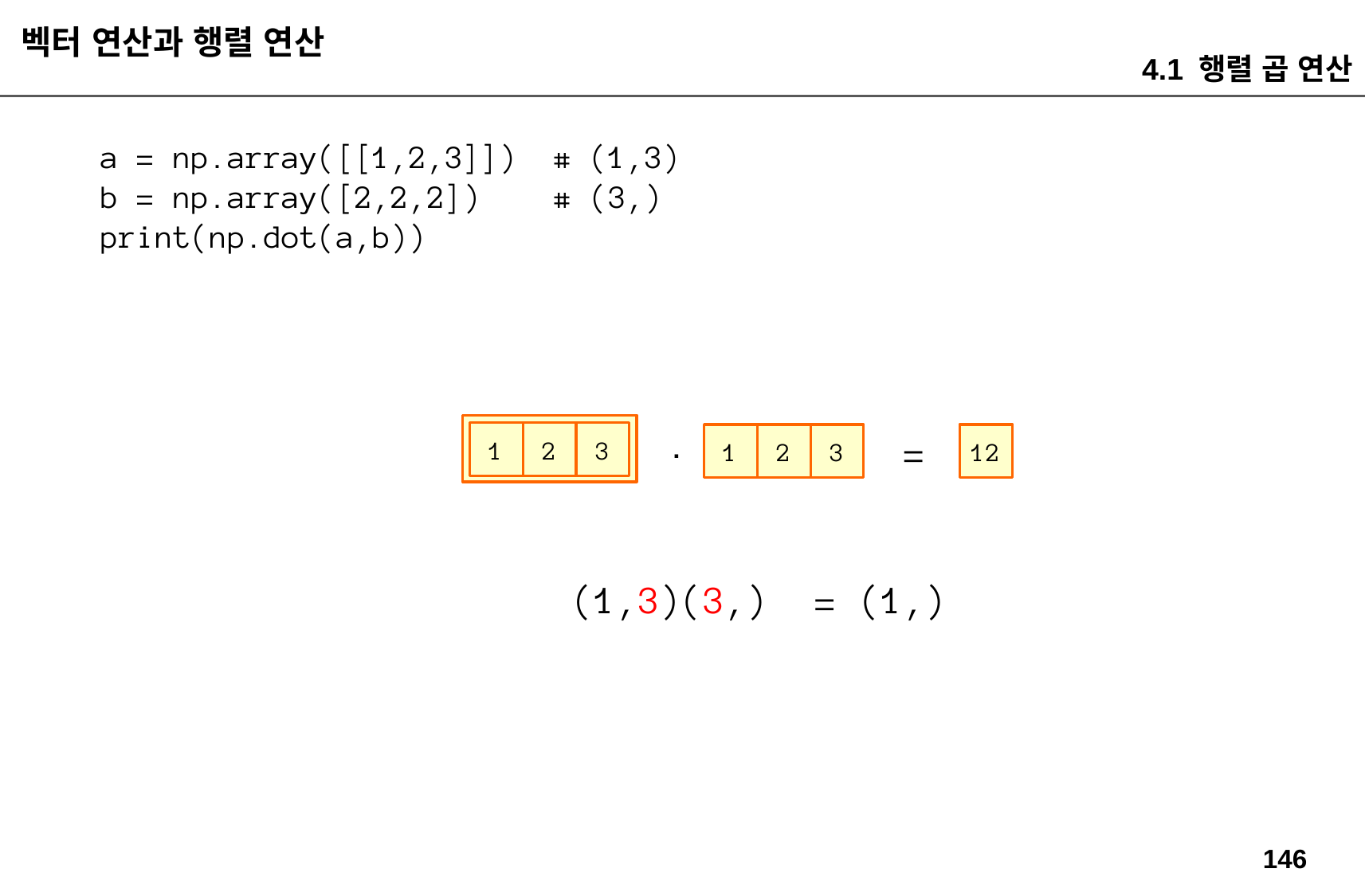

벡터 연산과 행렬 연산
4.1 행렬 곱 연산
a = np.array([[1,2,3]])  # (1,3)
b = np.array([2,2,2])    # (3,)
print(np.dot(a,b))
.

=
1
2
3
1
2
3
12
(1,3)(3,)
(1,)
=